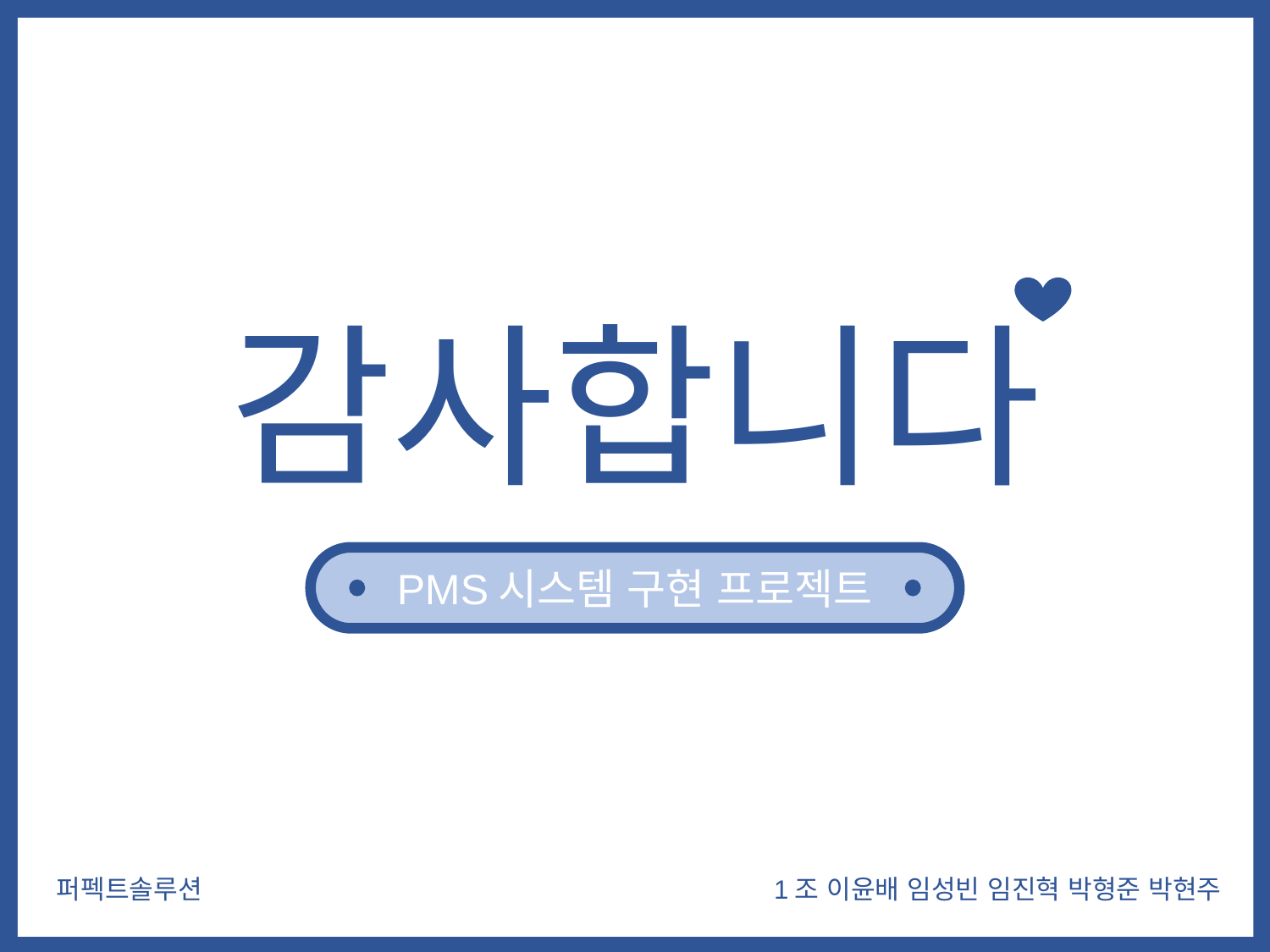

감사합니다
PMS시스템 구현 프로젝트

1조 이윤배 임성빈 임진혁 박형준 박현주
퍼펙트솔루션